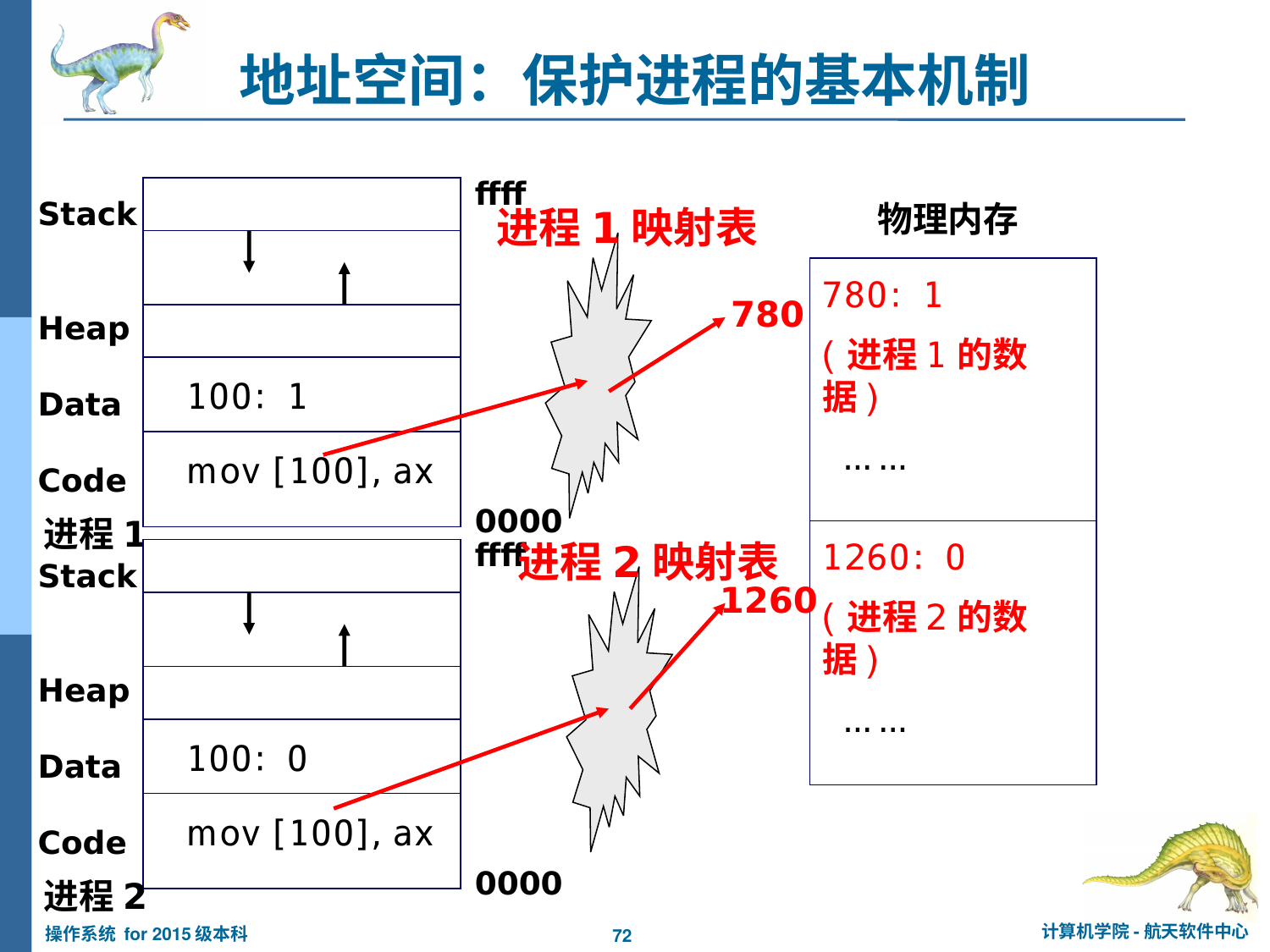

# 地址空间：保护进程的基本机制
ffff

Stack

Heap

Data

Code

   100:  1

   mov [100], ax
0000
进程1
物理内存

780:  1
(进程1的数据)
  ……

1260:  0
(进程2的数据)
  ……
进程1映射表

780

ffff

Stack

Heap

Data

Code

   100:  0

   mov [100], ax
0000
进程2
进程2映射表

1260